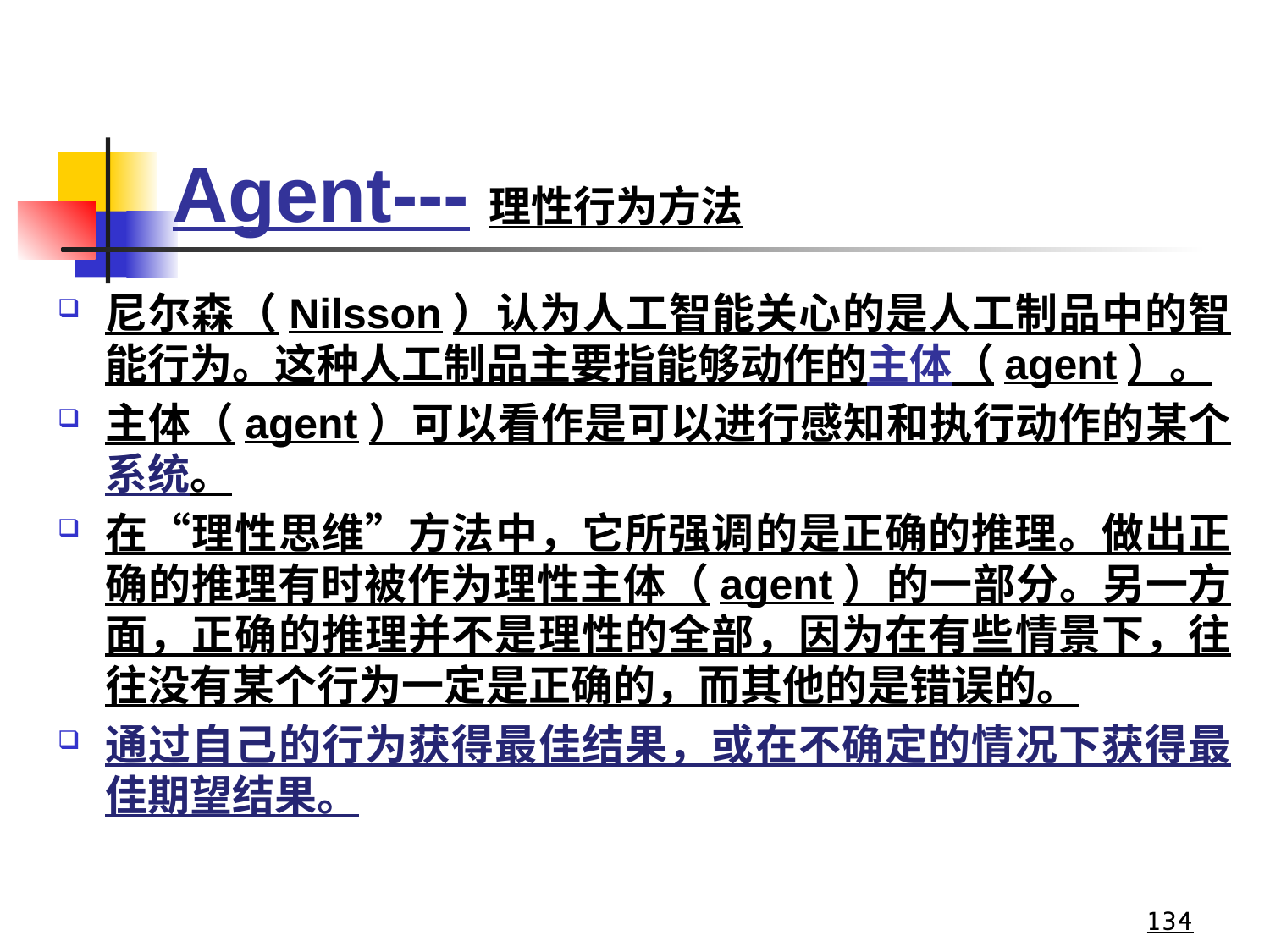

# Agent---理性行为方法
尼尔森（Nilsson）认为人工智能关心的是人工制品中的智能行为。这种人工制品主要指能够动作的主体（agent）。
主体（agent）可以看作是可以进行感知和执行动作的某个系统。
在“理性思维”方法中，它所强调的是正确的推理。做出正确的推理有时被作为理性主体（agent）的一部分。另一方面，正确的推理并不是理性的全部，因为在有些情景下，往往没有某个行为一定是正确的，而其他的是错误的。
通过自己的行为获得最佳结果，或在不确定的情况下获得最佳期望结果。
134